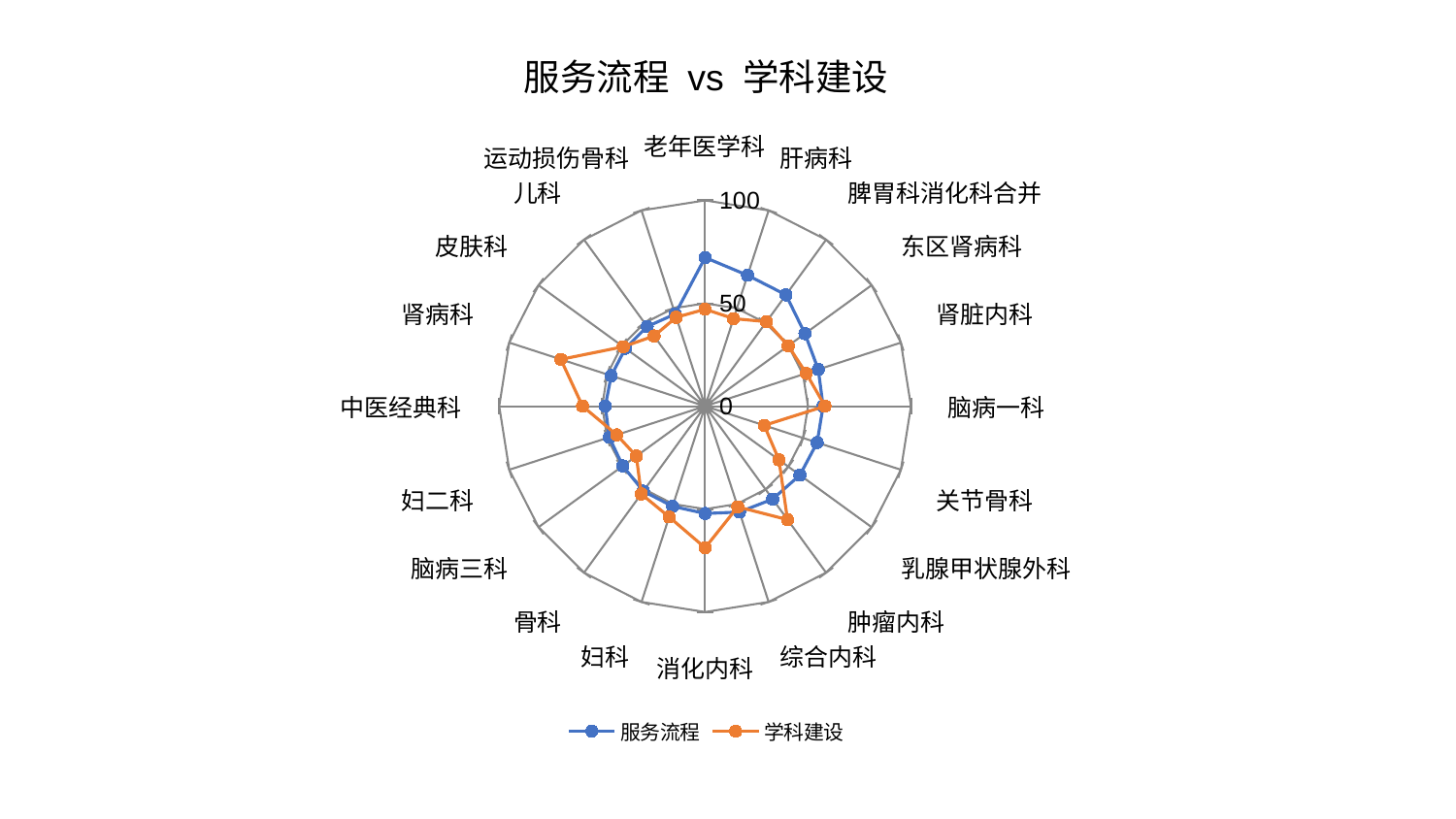

### Chart: 服务流程 vs 学科建设

| Category | 服务流程 | 学科建设 |
|---|---|---|
| 老年医学科 | 72.21803595859559 | 47.119705554680856 |
| 肝病科 | 66.88698760731768 | 44.74411400754568 |
| 脾胃科消化科合并 | 66.8736895068678 | 50.783140627308825 |
| 东区肾病科 | 59.97955418867768 | 49.941476465766826 |
| 肾脏内科 | 57.81962633465638 | 51.673541952220944 |
| 脑病一科 | 57.34936134516204 | 58.24218639416558 |
| 关节骨科 | 57.23880328989457 | 30.23280760201692 |
| 乳腺甲状腺外科 | 56.95399030456696 | 44.37869198043833 |
| 肿瘤内科 | 55.840243165956586 | 68.14761864006834 |
| 综合内科 | 54.07386211269544 | 51.44100062777732 |
| 消化内科 | 52.16678443550683 | 68.80419721318411 |
| 妇科 | 51.148117363608286 | 56.582723684745744 |
| 骨科 | 51.05279774069006 | 52.75021769150418 |
| 脑病三科 | 49.40864584186334 | 41.29213210120227 |
| 妇二科 | 48.937727601505294 | 45.12243228168339 |
| 中医经典科 | 48.47606606555822 | 59.51836175692998 |
| 肾病科 | 47.9337057847014 | 73.6648607123021 |
| 皮肤科 | 47.86247479805829 | 49.1264220635559 |
| 儿科 | 47.83464498143092 | 42.175987024336024 |
| 运动损伤骨科 | 47.09352390949019 | 45.42939021412095 |
123